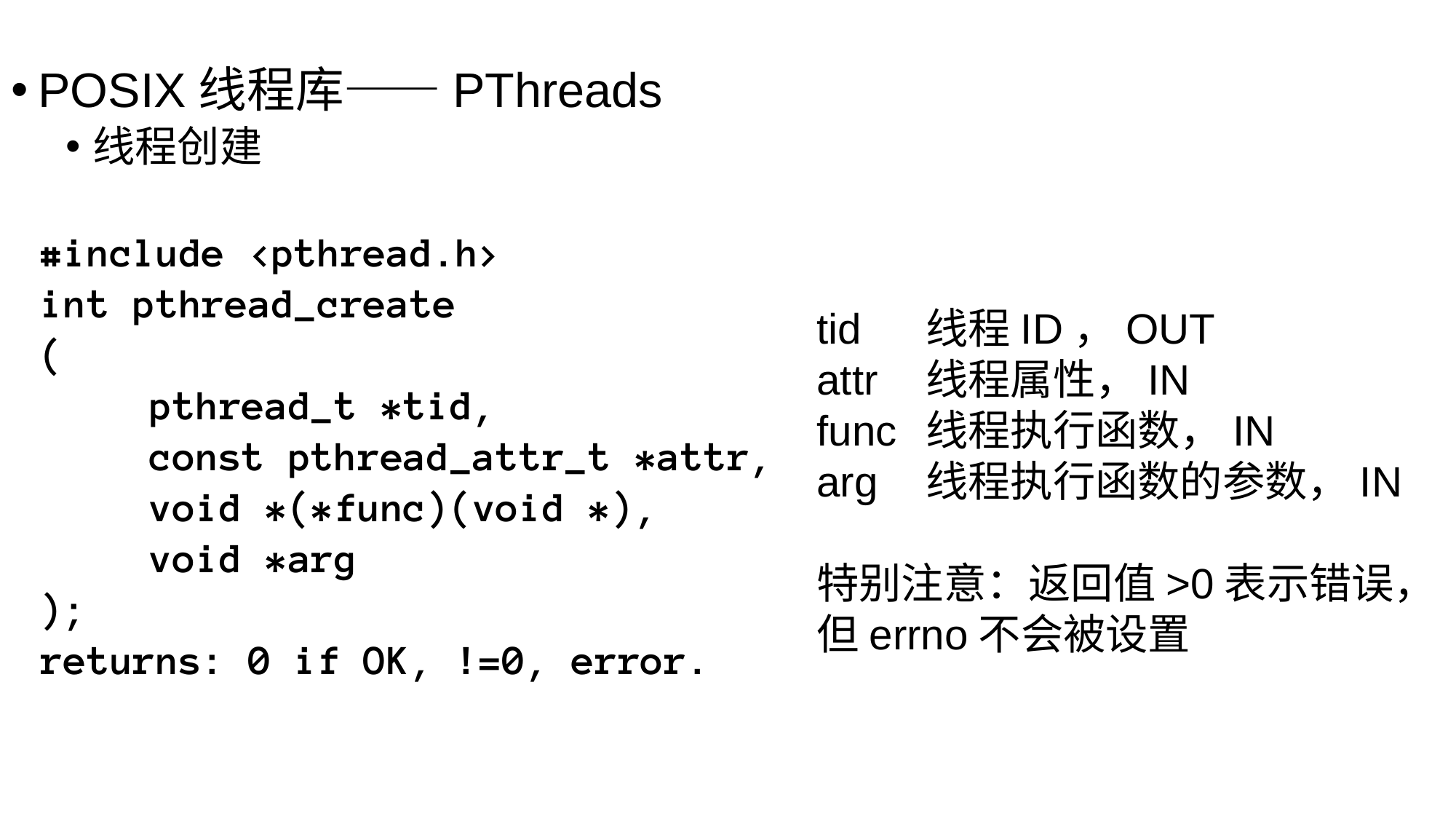

POSIX线程库——PThreads
线程创建

#include <pthread.h>
int pthread_create
(
	pthread_t *tid,
	const pthread_attr_t *attr,
	void *(*func)(void *),
	void *arg
);
returns: 0 if OK, !=0, error.
tid	线程ID，OUT
attr	线程属性，IN
func	线程执行函数，IN
arg	线程执行函数的参数，IN

特别注意：返回值>0表示错误，但errno不会被设置